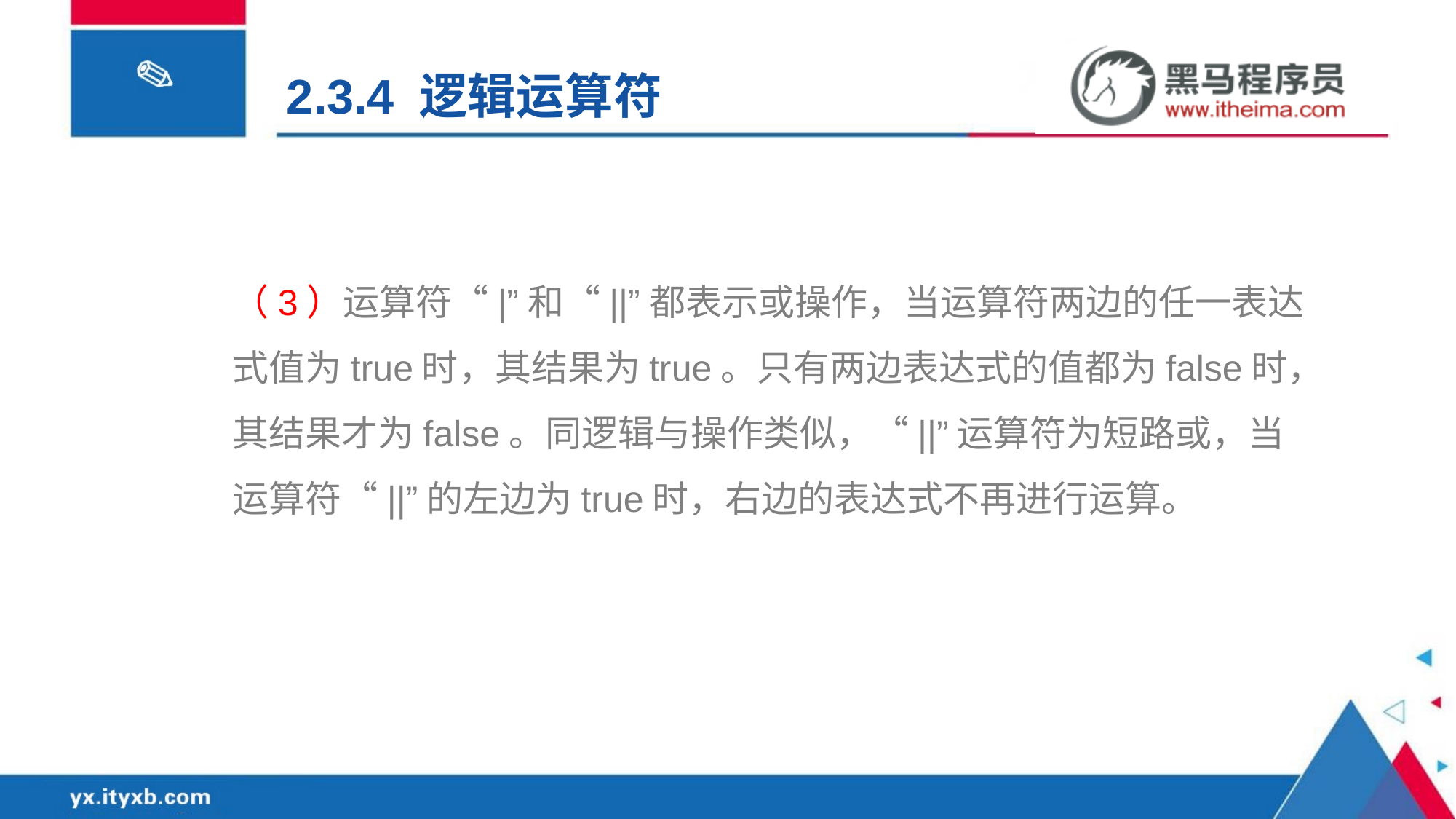

2.3.4 逻辑运算符

（3）运算符“|”和“||”都表示或操作，当运算符两边的任一表达式值为true时，其结果为true。只有两边表达式的值都为false时，其结果才为false。同逻辑与操作类似，“||”运算符为短路或，当运算符“||”的左边为true时，右边的表达式不再进行运算。